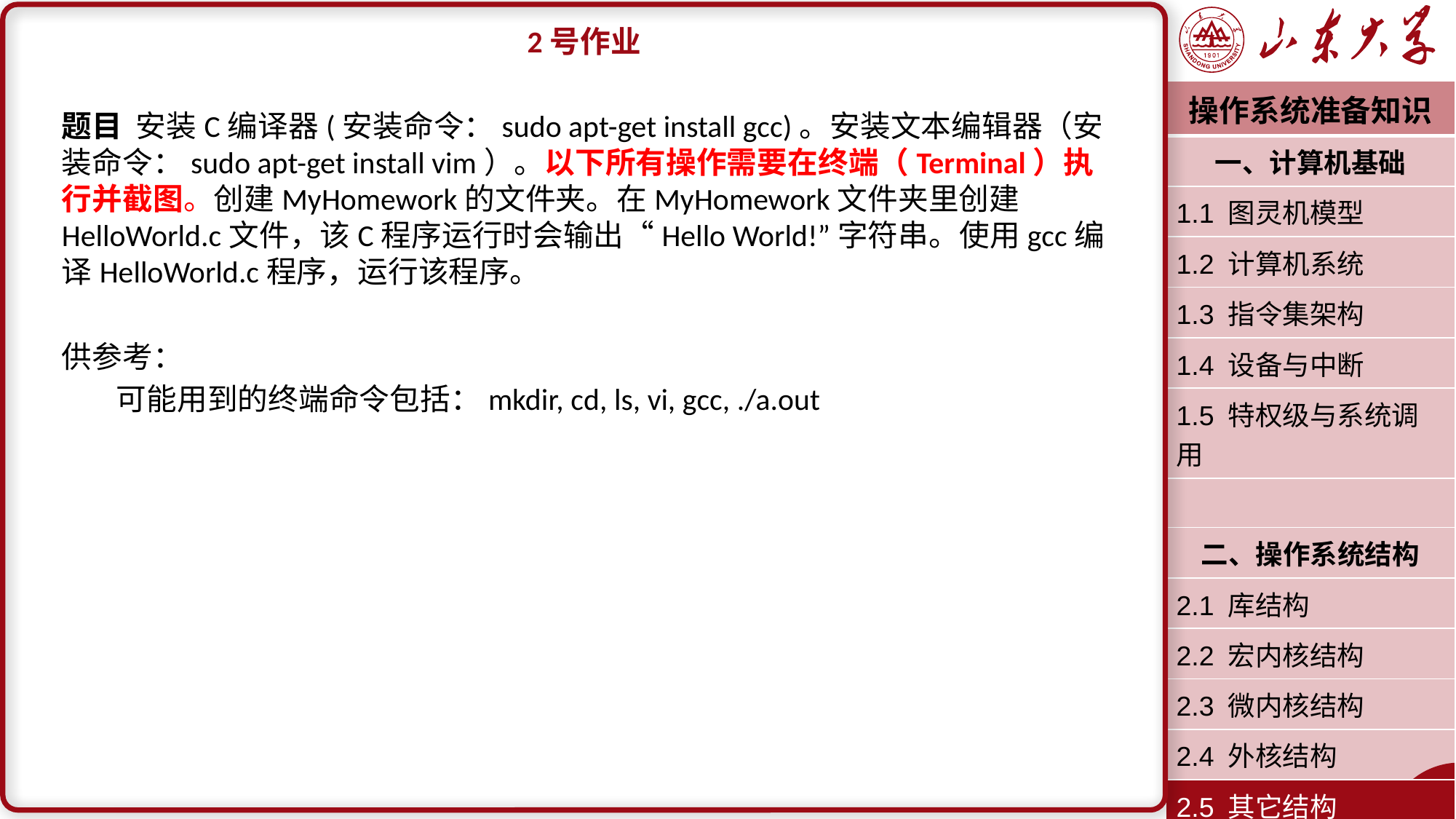

2号作业

题目  安装C编译器(安装命令：sudo apt-get install gcc)。安装文本编辑器（安装命令：sudo apt-get install vim）。以下所有操作需要在终端（Terminal）执行并截图。创建MyHomework的文件夹。在MyHomework文件夹里创建HelloWorld.c文件，该C程序运行时会输出“Hello World!”字符串。使用gcc编译HelloWorld.c程序，运行该程序。

供参考：
可能用到的终端命令包括：mkdir, cd, ls, vi, gcc, ./a.out

| 操作系统准备知识 |
| --- |
| 一、计算机基础 |
| 1.1 图灵机模型 |
| 1.2 计算机系统 |
| 1.3 指令集架构 |
| 1.4 设备与中断 |
| 1.5 特权级与系统调用 |
|  |
| 二、操作系统结构 |
| 2.1 库结构 |
| 2.2 宏内核结构 |
| 2.3 微内核结构 |
| 2.4 外核结构 |
| 2.5 其它结构 |
| 潘润宇 2023.02 |